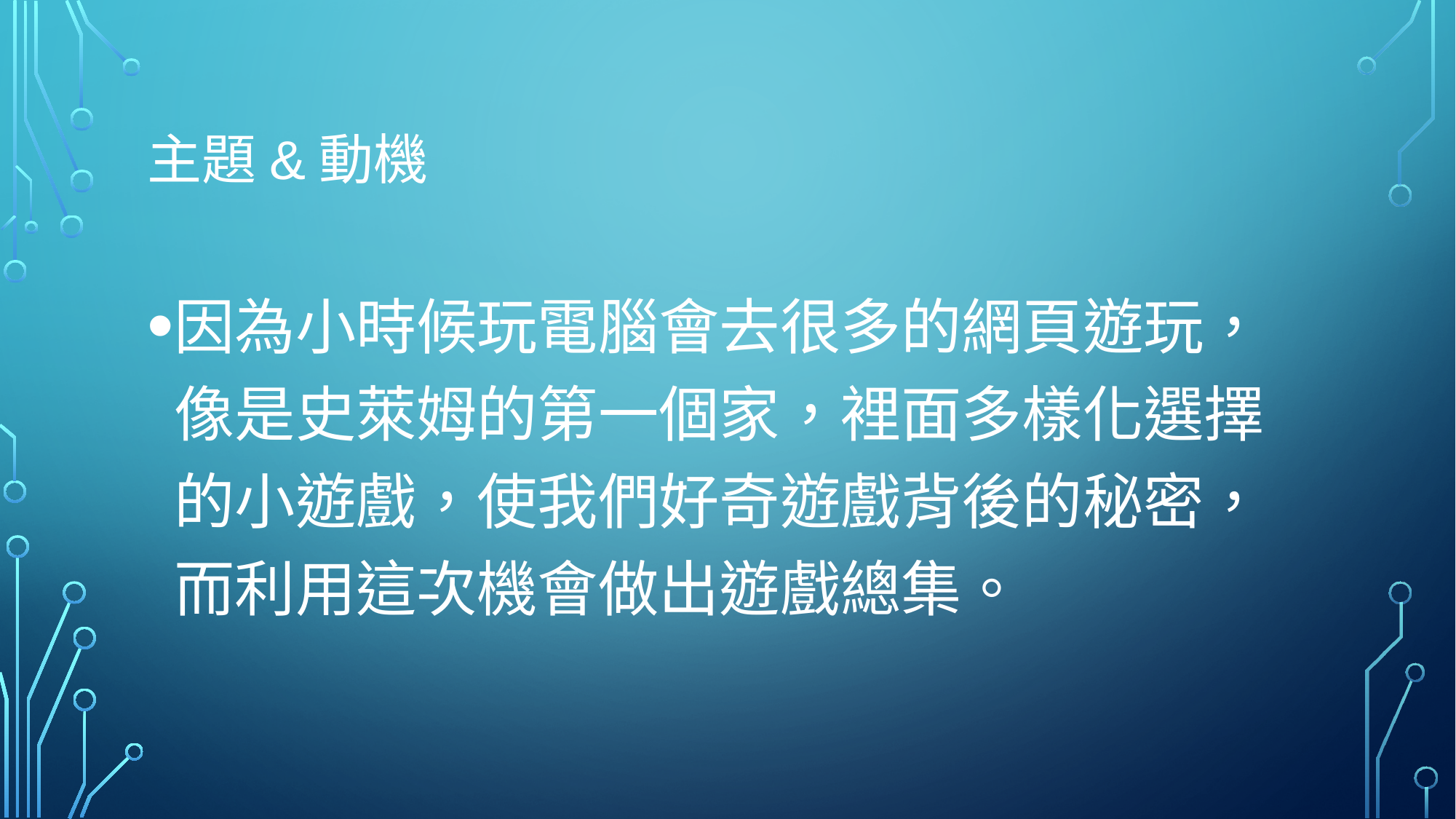

# 主題&動機
因為小時候玩電腦會去很多的網頁遊玩，像是史萊姆的第一個家，裡面多樣化選擇的小遊戲，使我們好奇遊戲背後的秘密，而利用這次機會做出遊戲總集。